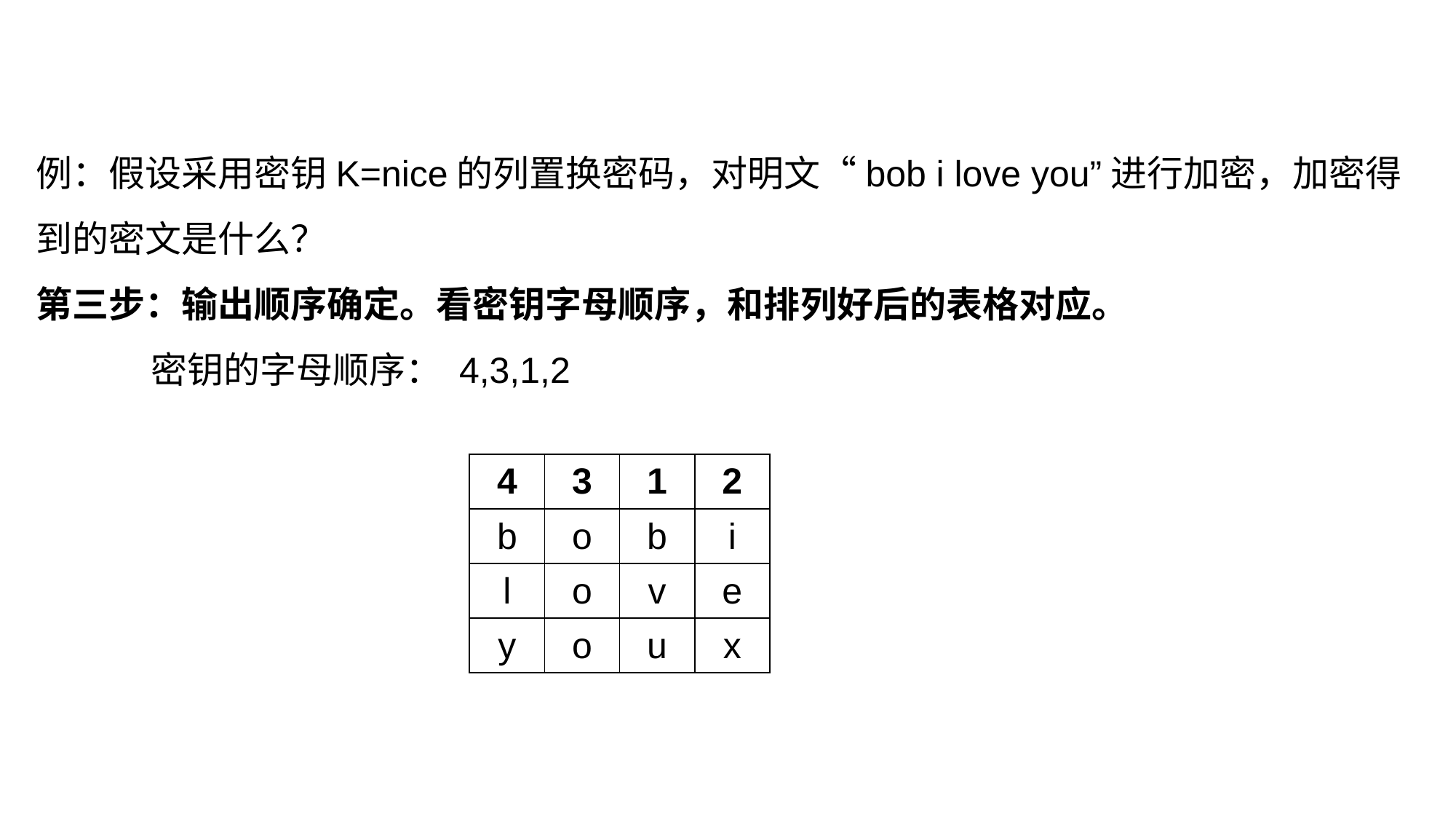

例：假设采用密钥K=nice的列置换密码，对明文“bob i love you”进行加密，加密得到的密文是什么？
第三步：输出顺序确定。看密钥字母顺序，和排列好后的表格对应。
             密钥的字母顺序： 4,3,1,2
| 4 | 3 | 1 | 2 |
| --- | --- | --- | --- |
| b | o | b | i |
| l | o | v | e |
| y | o | u | x |